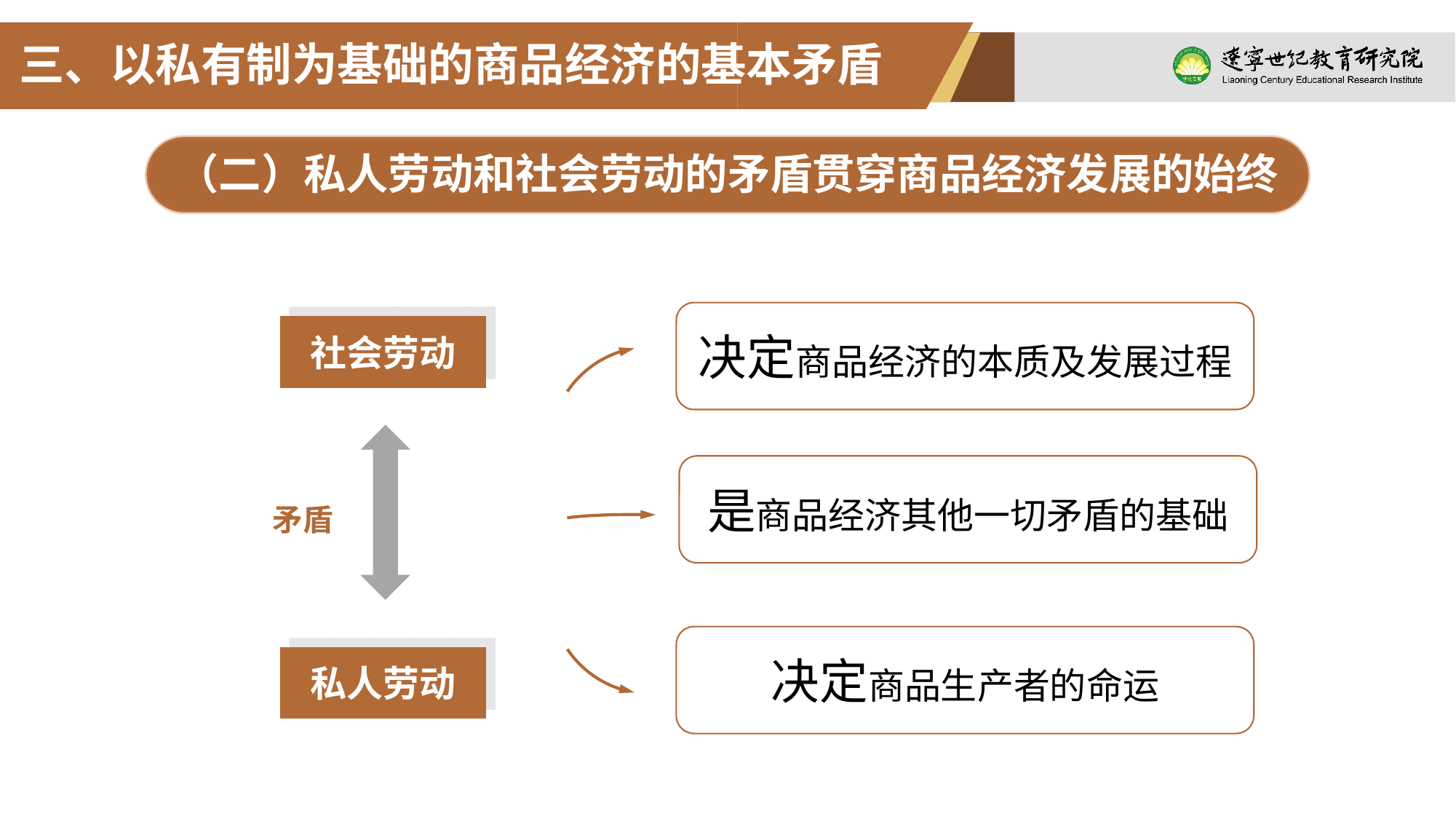

三、以私有制为基础的商品经济的基本矛盾
（二）私人劳动和社会劳动的矛盾贯穿商品经济发展的始终
决定商品经济的本质及发展过程

是商品经济其他一切矛盾的基础

决定商品生产者的命运

社会劳动

矛盾
私人劳动